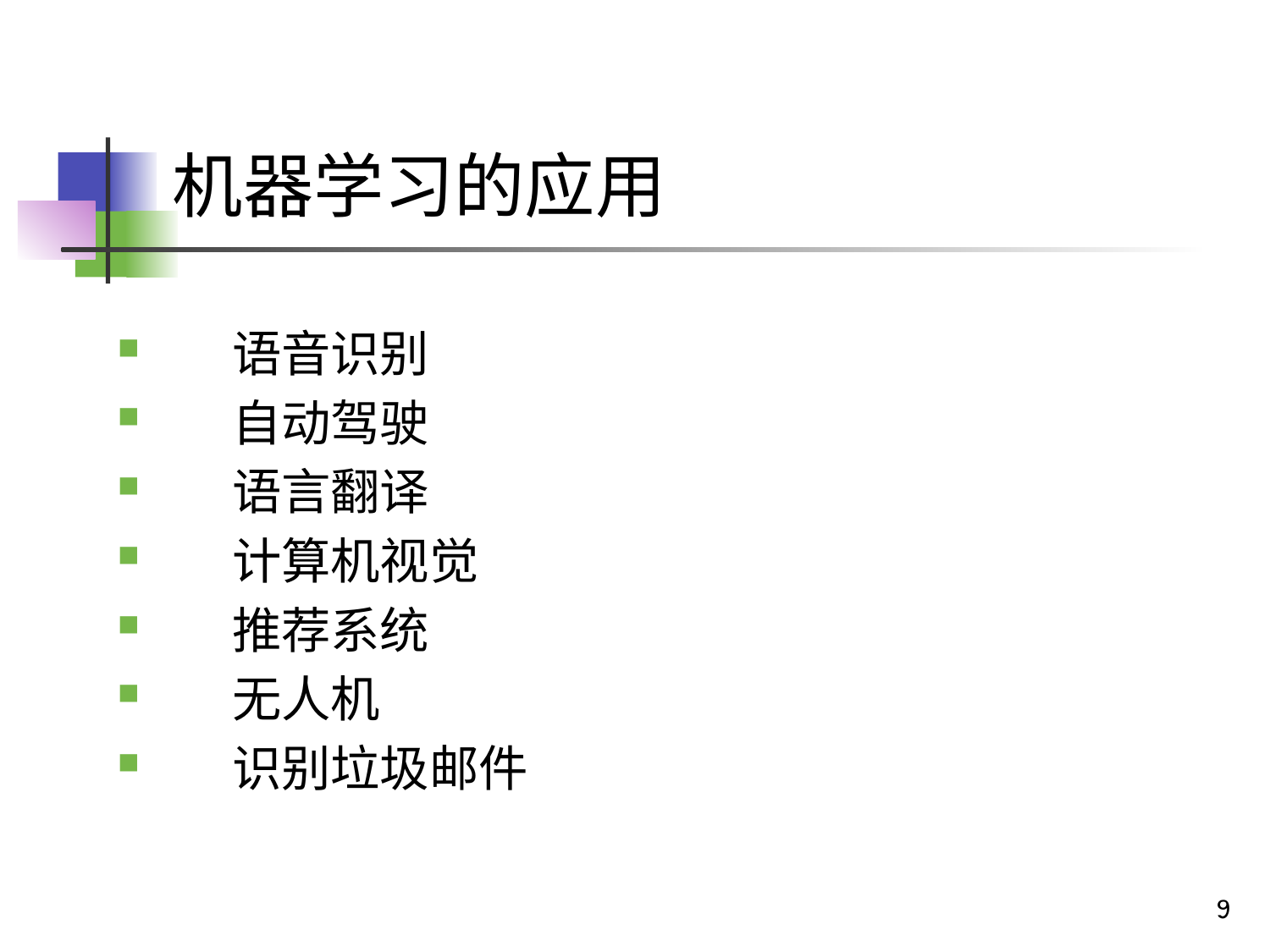

# 机器学习的应用
     语音识别
     自动驾驶
     语言翻译
     计算机视觉
     推荐系统
     无人机
     识别垃圾邮件
9